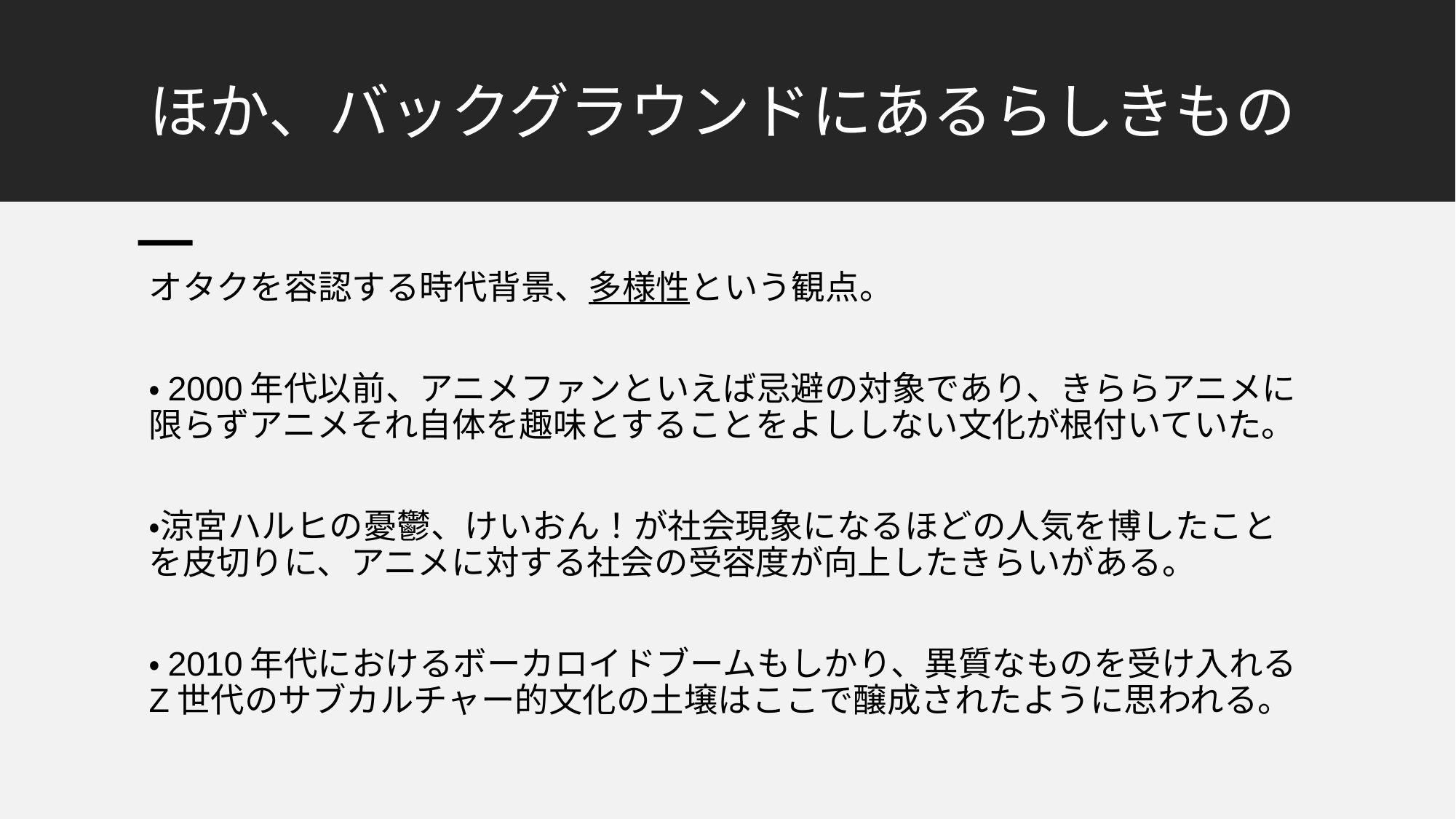

# ほか、バックグラウンドにあるらしきもの

オタクを容認する時代背景、多様性という観点。

・2000年代以前、アニメファンといえば忌避の対象であり、きららアニメに限らずアニメそれ自体を趣味とすることをよししない文化が根付いていた。

・涼宮ハルヒの憂鬱、けいおん！が社会現象になるほどの人気を博したことを皮切りに、アニメに対する社会の受容度が向上したきらいがある。

・2010年代におけるボーカロイドブームもしかり、異質なものを受け入れるZ世代のサブカルチャー的文化の土壌はここで醸成されたように思われる。